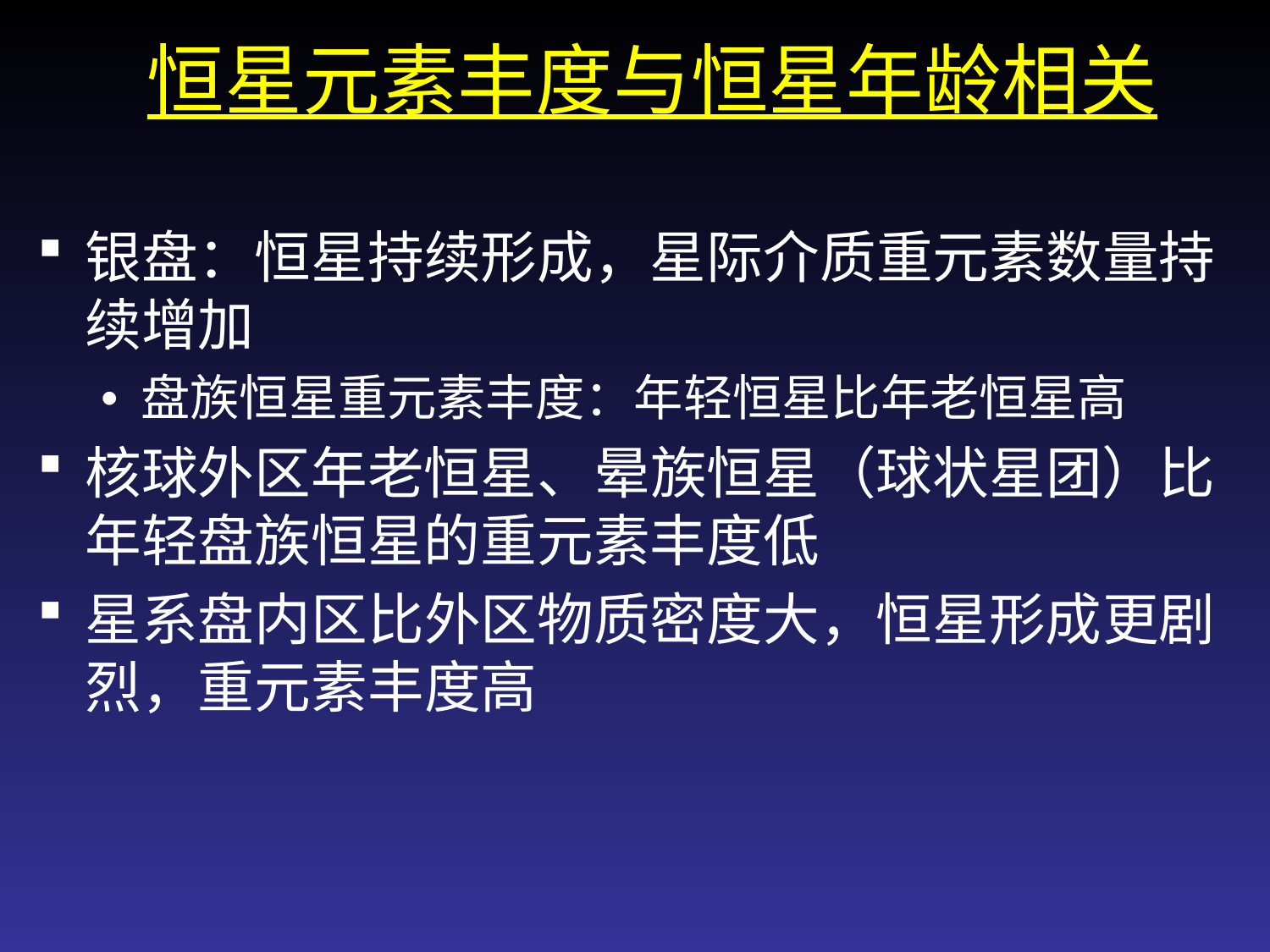

恒星元素丰度与恒星年龄相关

银盘：恒星持续形成，星际介质重元素数量持续增加
盘族恒星重元素丰度：年轻恒星比年老恒星高
核球外区年老恒星、晕族恒星（球状星团）比年轻盘族恒星的重元素丰度低
星系盘内区比外区物质密度大，恒星形成更剧烈，重元素丰度高